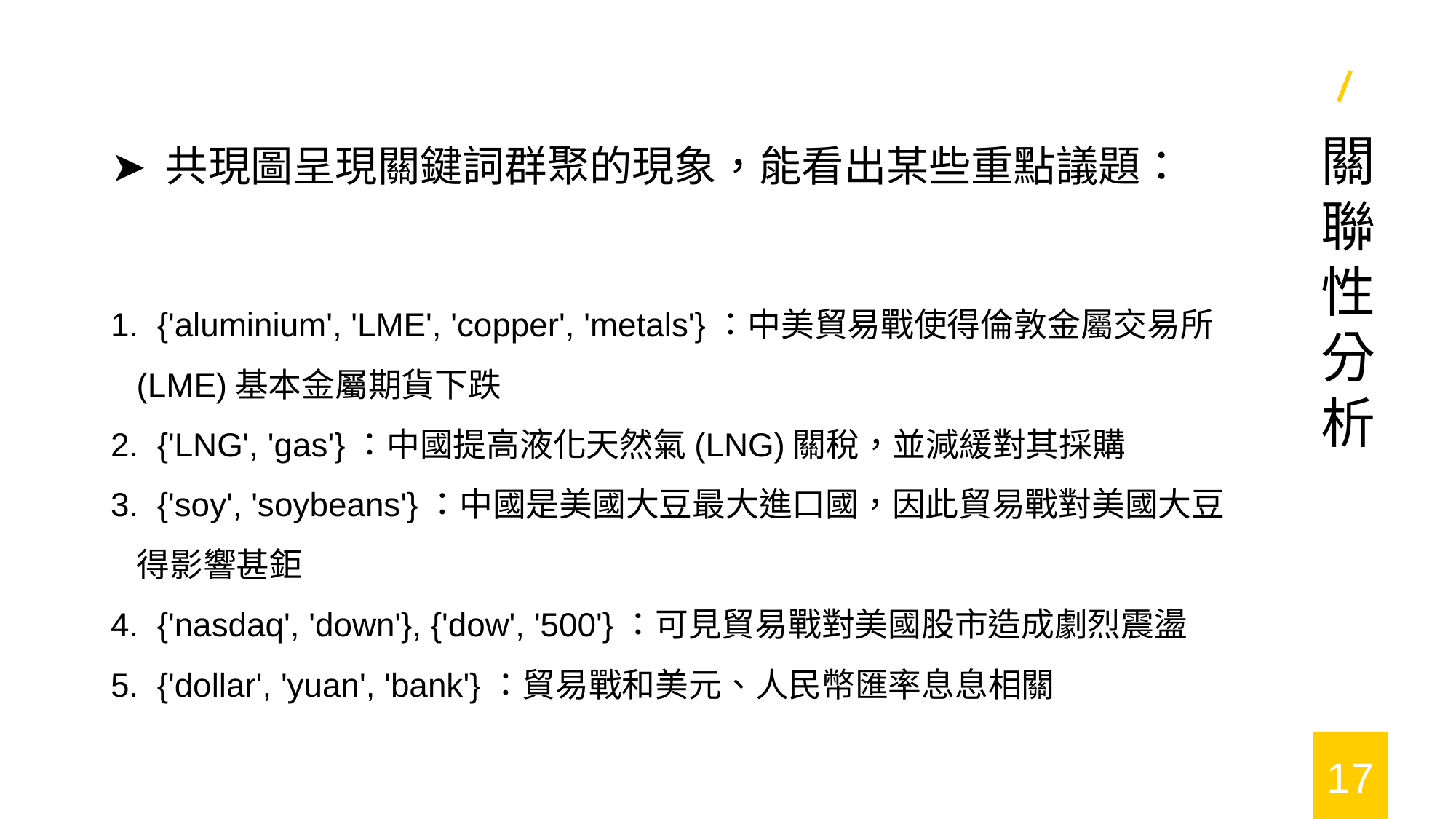

➤ 共現圖呈現關鍵詞群聚的現象，能看出某些重點議題：

  {'aluminium', 'LME', 'copper', 'metals'}：中美貿易戰使得倫敦金屬交易所(LME)基本金屬期貨下跌
  {'LNG', 'gas'}：中國提高液化天然氣(LNG)關稅，並減緩對其採購
  {'soy', 'soybeans'}：中國是美國大豆最大進口國，因此貿易戰對美國大豆得影響甚鉅
  {'nasdaq', 'down'}, {'dow', '500'}：可見貿易戰對美國股市造成劇烈震盪
  {'dollar', 'yuan', 'bank'}：貿易戰和美元、人民幣匯率息息相關

關聯性分析
17
2019/6/13